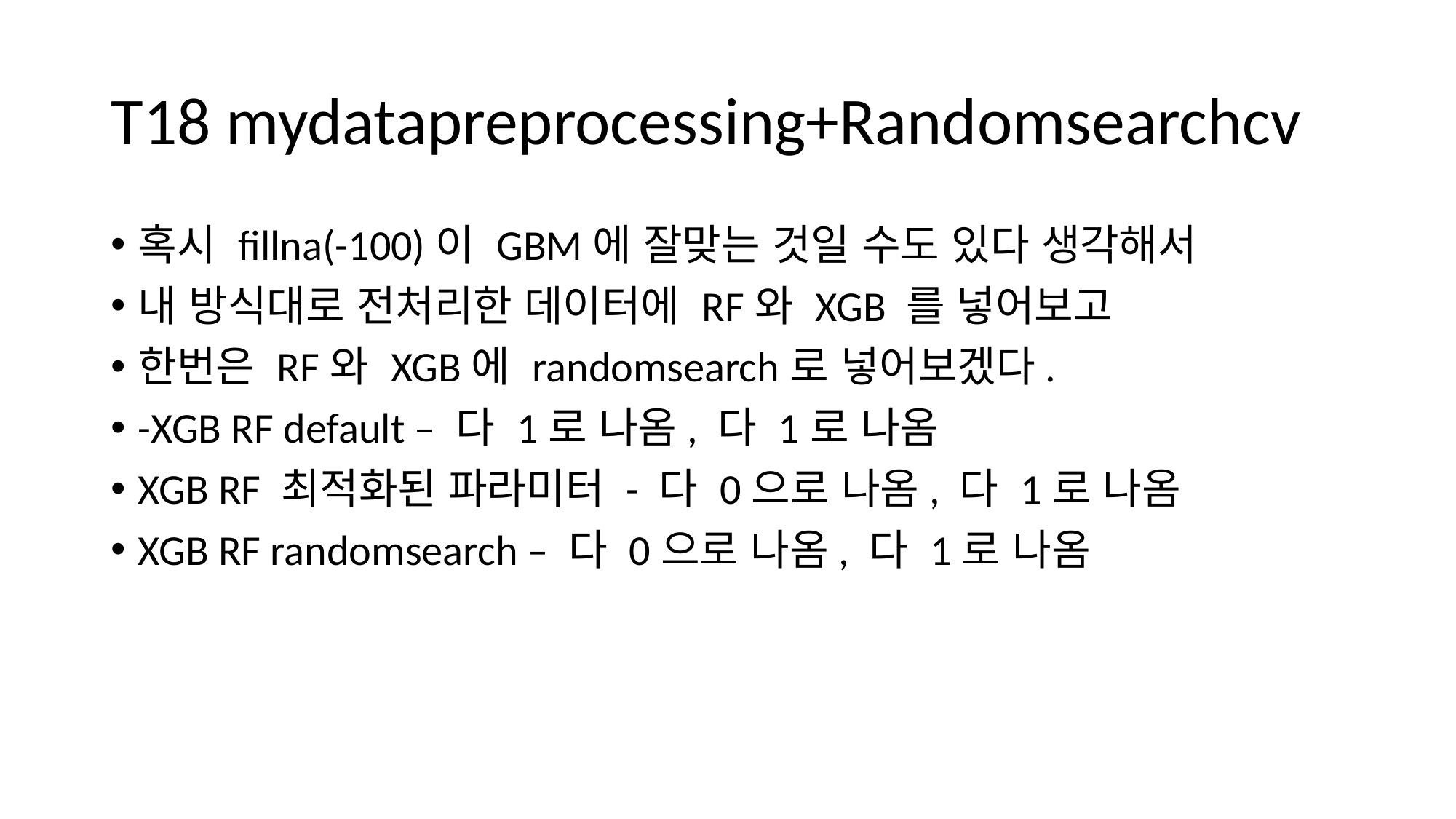

# T18 mydatapreprocessing+Randomsearchcv
혹시 fillna(-100)이 GBM에 잘맞는 것일 수도 있다 생각해서
내 방식대로 전처리한 데이터에 RF와 XGB 를 넣어보고
한번은 RF와 XGB에 randomsearch로 넣어보겠다.
-XGB RF default – 다 1로 나옴, 다 1로 나옴
XGB RF 최적화된 파라미터 - 다 0으로 나옴, 다 1로 나옴
XGB RF randomsearch – 다 0으로 나옴, 다 1로 나옴